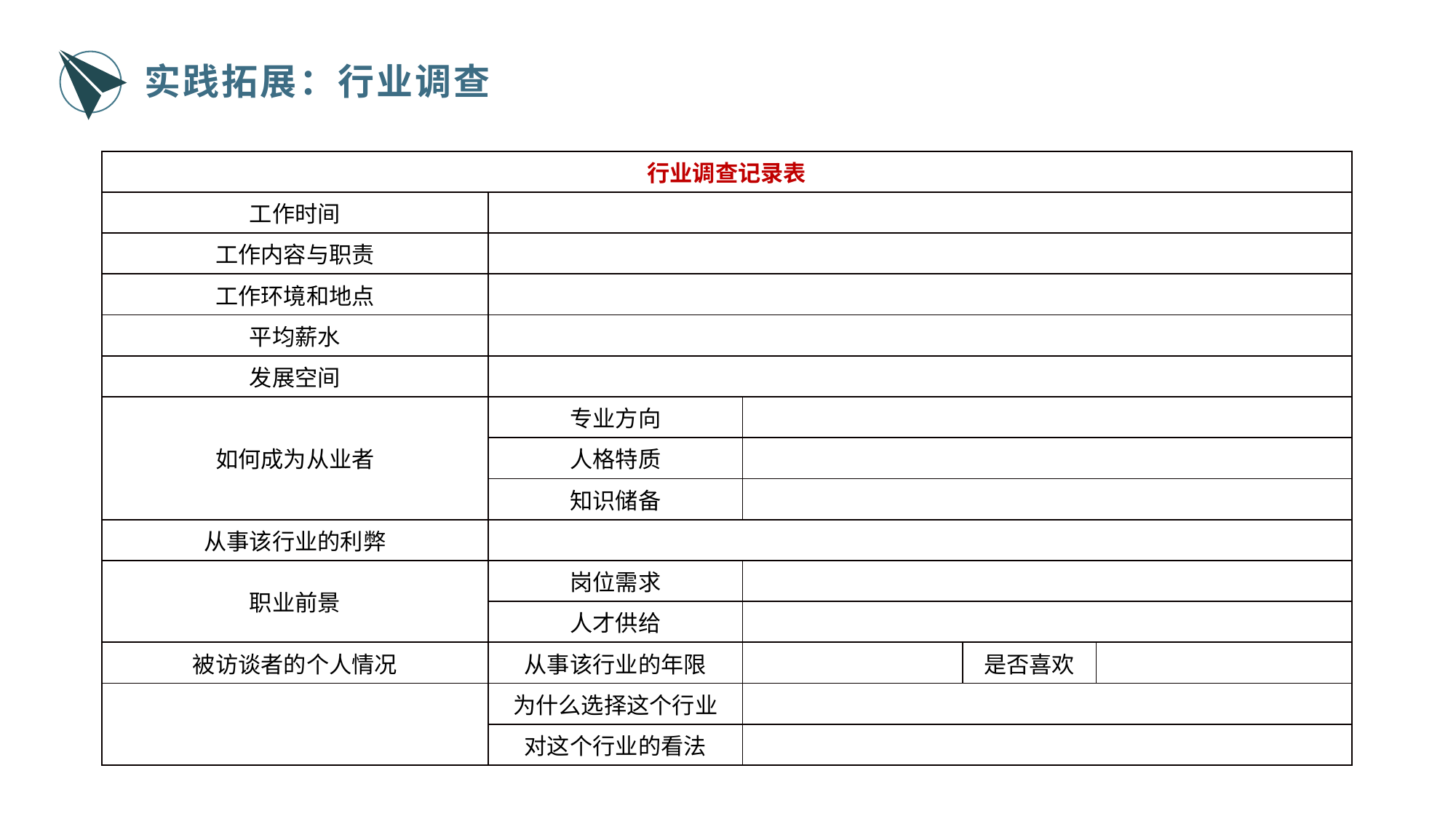

实践拓展：行业调查
| 行业调查记录表 |  |  |  |  |
| --- | --- | --- | --- | --- |
| 工作时间 |  |  |  |  |
| 工作内容与职责 |  |  |  |  |
| 工作环境和地点 |  |  |  |  |
| 平均薪水 |  |  |  |  |
| 发展空间 |  |  |  |  |
| 如何成为从业者 | 专业方向 |  |  |  |
|  | 人格特质 |  |  |  |
|  | 知识储备 |  |  |  |
| 从事该行业的利弊 |  |  |  |  |
| 职业前景 | 岗位需求 |  |  |  |
|  | 人才供给 |  |  |  |
| 被访谈者的个人情况 | 从事该行业的年限 |  | 是否喜欢 |  |
|  | 为什么选择这个行业 |  |  |  |
|  | 对这个行业的看法 |  |  |  |